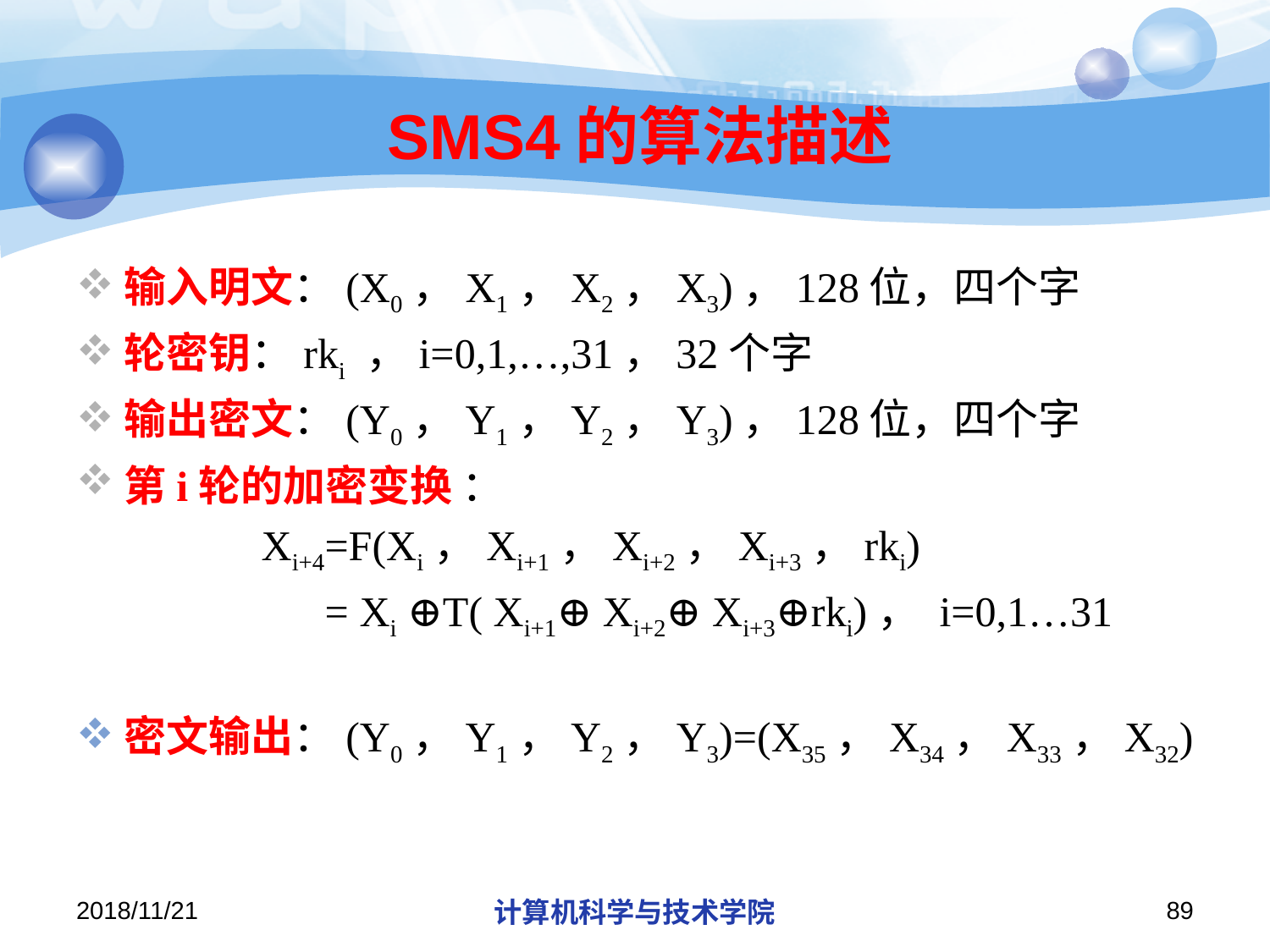

# SMS4的算法描述
输入明文：(X0，X1，X2，X3)，128位，四个字
轮密钥：rki ，i=0,1,…,31，32个字
输出密文：(Y0，Y1，Y2，Y3)，128位，四个字
第i轮的加密变换 ：
		 Xi+4=F(Xi，Xi+1，Xi+2，Xi+3，rki)
		       = Xi ⊕T( Xi+1⊕ Xi+2⊕ Xi+3⊕rki)， i=0,1…31

密文输出：(Y0，Y1，Y2，Y3)=(X35，X34，X33，X32)

2018/11/21
计算机科学与技术学院
89